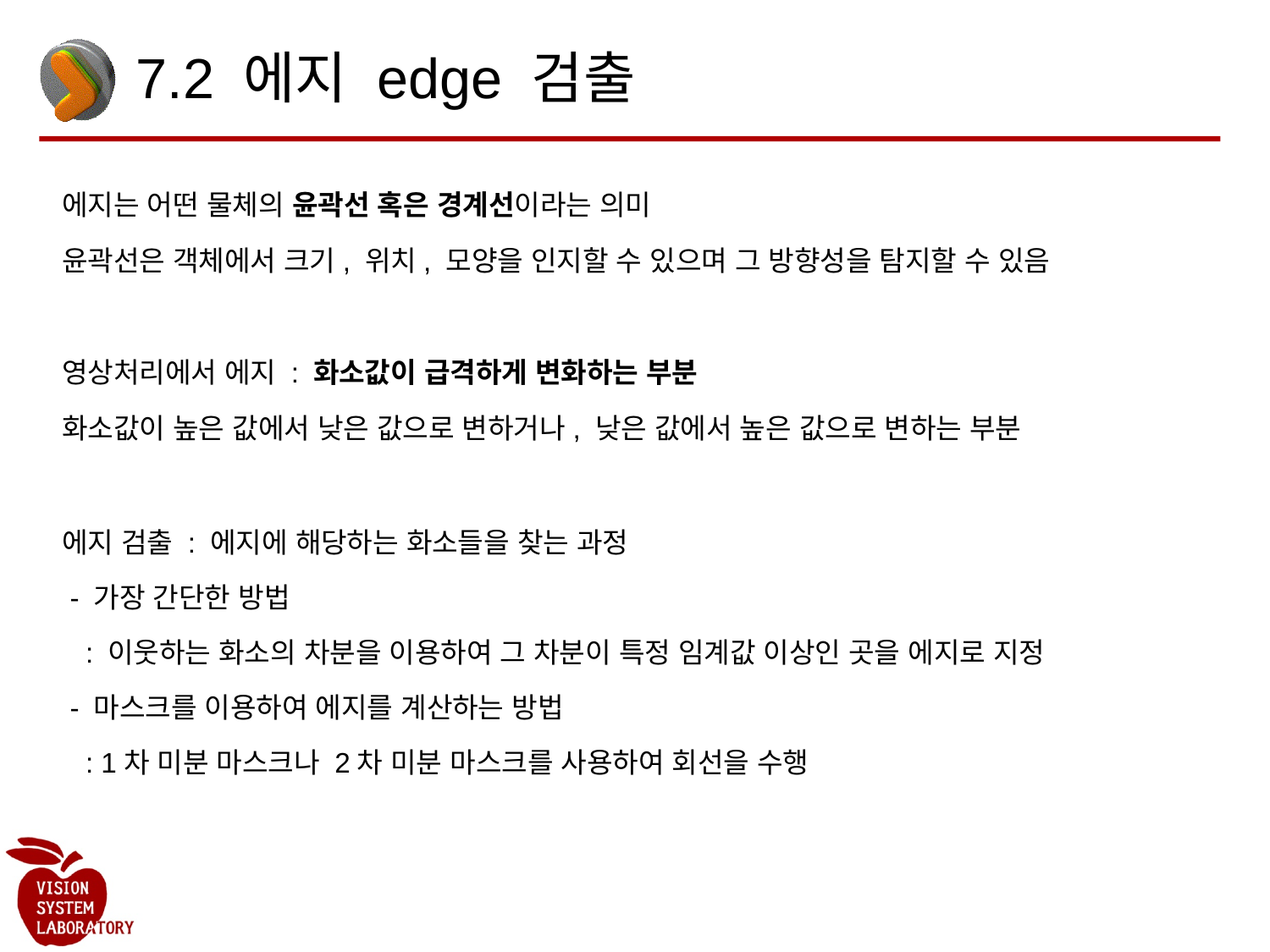

# 7.2 에지 edge 검출
에지는 어떤 물체의 윤곽선 혹은 경계선이라는 의미
윤곽선은 객체에서 크기, 위치, 모양을 인지할 수 있으며 그 방향성을 탐지할 수 있음

영상처리에서 에지 : 화소값이 급격하게 변화하는 부분
화소값이 높은 값에서 낮은 값으로 변하거나, 낮은 값에서 높은 값으로 변하는 부분

에지 검출 : 에지에 해당하는 화소들을 찾는 과정
 - 가장 간단한 방법
   : 이웃하는 화소의 차분을 이용하여 그 차분이 특정 임계값 이상인 곳을 에지로 지정
 - 마스크를 이용하여 에지를 계산하는 방법
   : 1차 미분 마스크나 2차 미분 마스크를 사용하여 회선을 수행